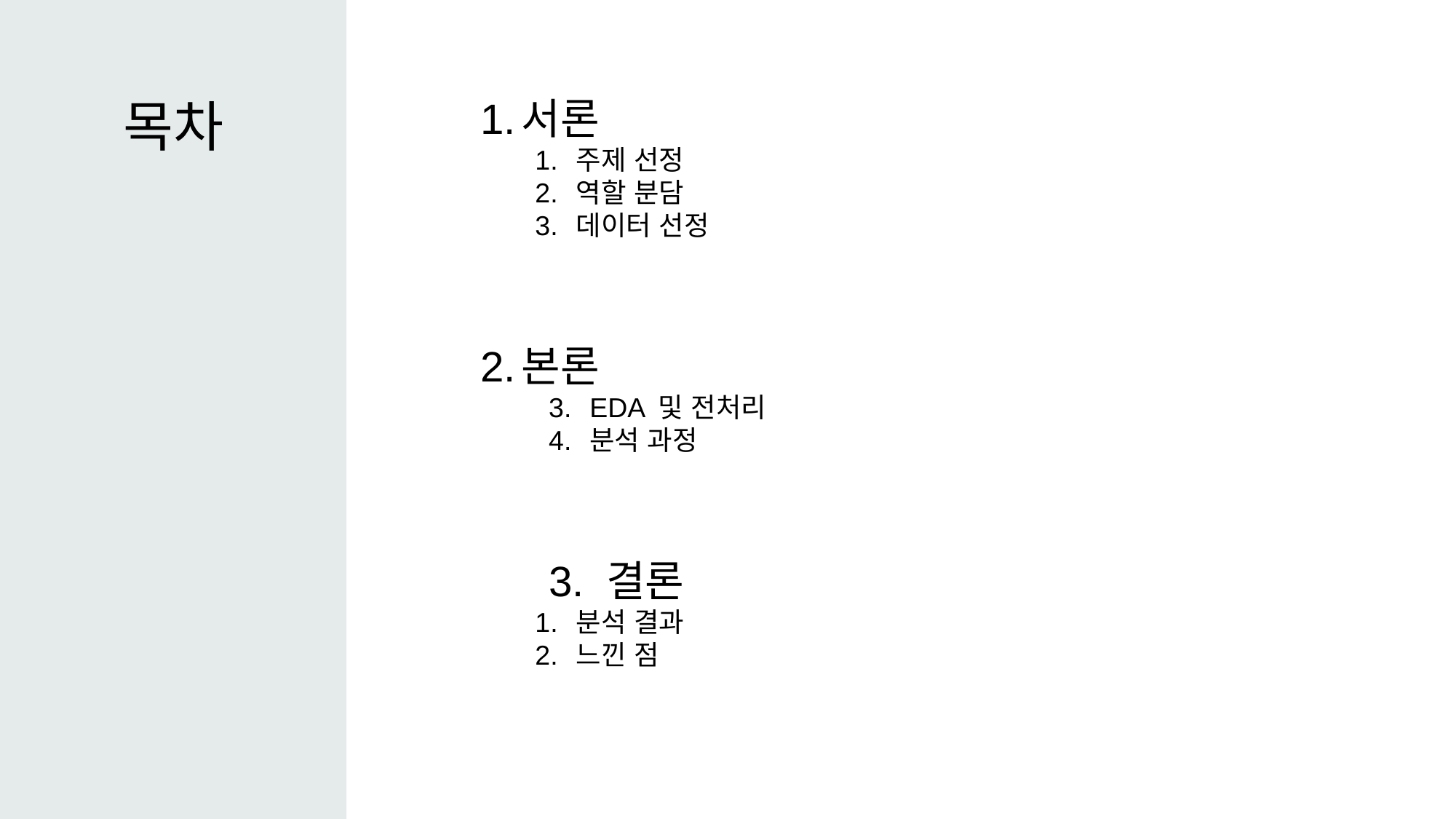

목차
서론
주제 선정
역할 분담
데이터 선정

본론
EDA 및 전처리
분석 과정

3. 결론
분석 결과
느낀 점